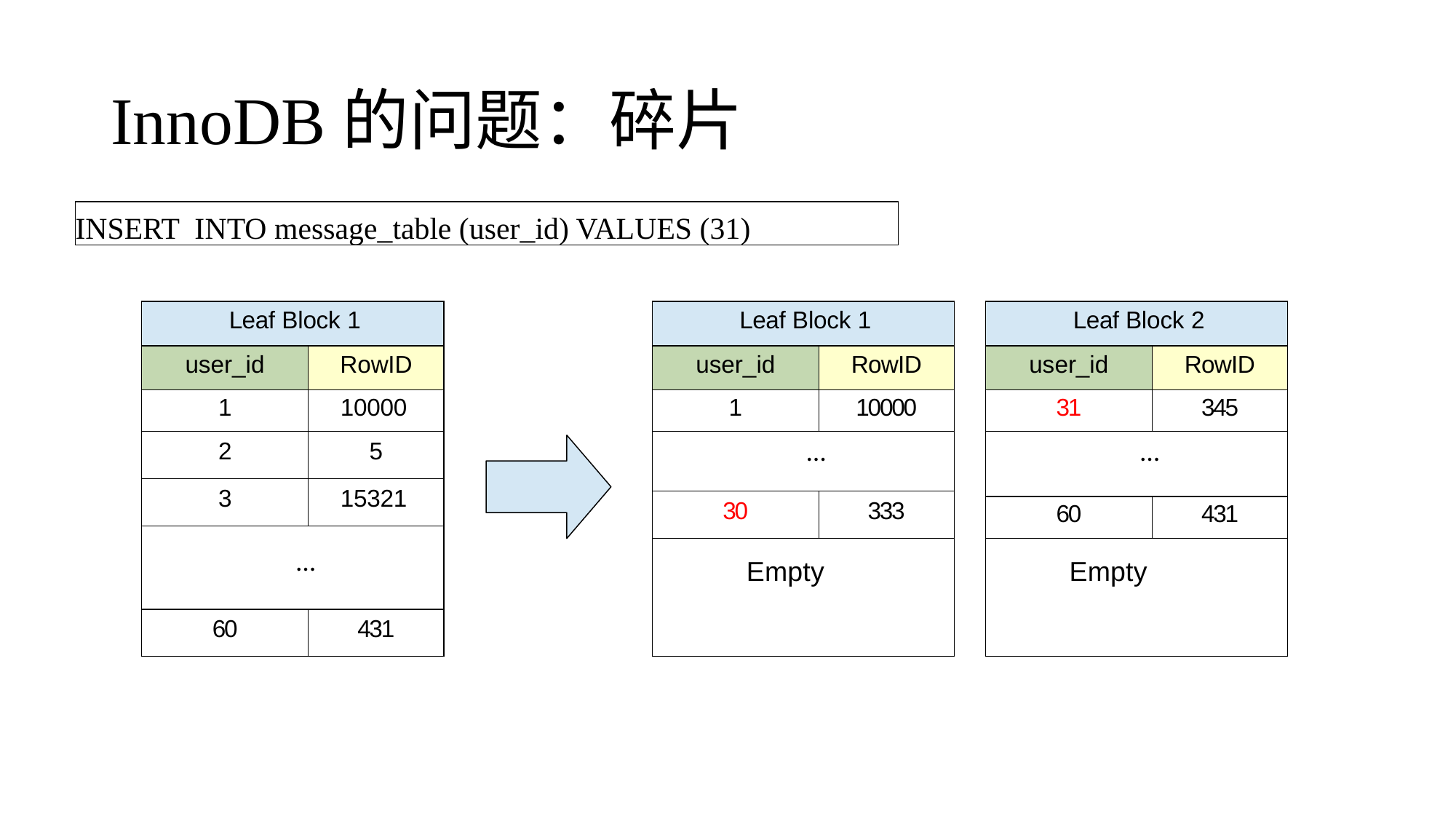

# InnoDB的问题：碎片
INSERT  INTO message_table (user_id) VALUES (31)
| Leaf Block 1 |  |
| --- | --- |
| user\_id | RowID |
| 1 | 10000 |
| 2 | 5 |
| 3 | 15321 |
|  |  |
| 60 | 431 |
| Leaf Block 1 |  |
| --- | --- |
| user\_id | RowID |
| 1 | 10000 |
|  |  |
| 30 | 333 |
| Empty |  |
| Leaf Block 2 |  |
| --- | --- |
| user\_id | RowID |
| 31 | 345 |
|  |  |
| 60 | 431 |
| Empty |  |
…
…

…